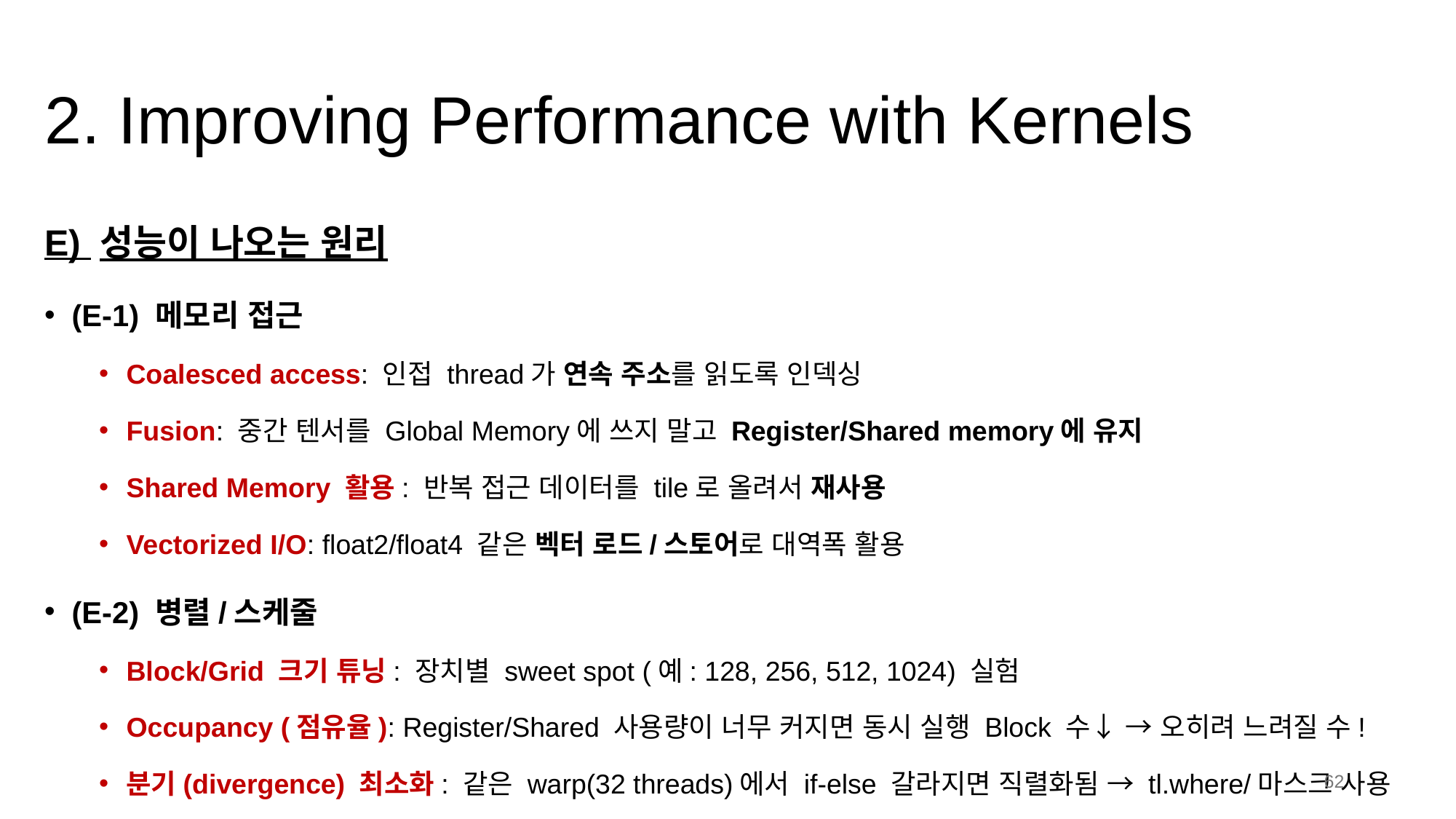

# 2. Improving Performance with Kernels
E) 성능이 나오는 원리
(E-1) 메모리 접근
Coalesced access: 인접 thread가 연속 주소를 읽도록 인덱싱
Fusion: 중간 텐서를 Global Memory에 쓰지 말고 Register/Shared memory에 유지
Shared Memory 활용: 반복 접근 데이터를 tile로 올려서 재사용
Vectorized I/O: float2/float4 같은 벡터 로드/스토어로 대역폭 활용
(E-2) 병렬/스케줄
Block/Grid 크기 튜닝: 장치별 sweet spot (예: 128, 256, 512, 1024) 실험
Occupancy (점유율): Register/Shared 사용량이 너무 커지면 동시 실행 Block 수↓ → 오히려 느려질 수!
분기(divergence) 최소화: 같은 warp(32 threads)에서 if-else 갈라지면 직렬화됨 → tl.where/마스크 사용

62